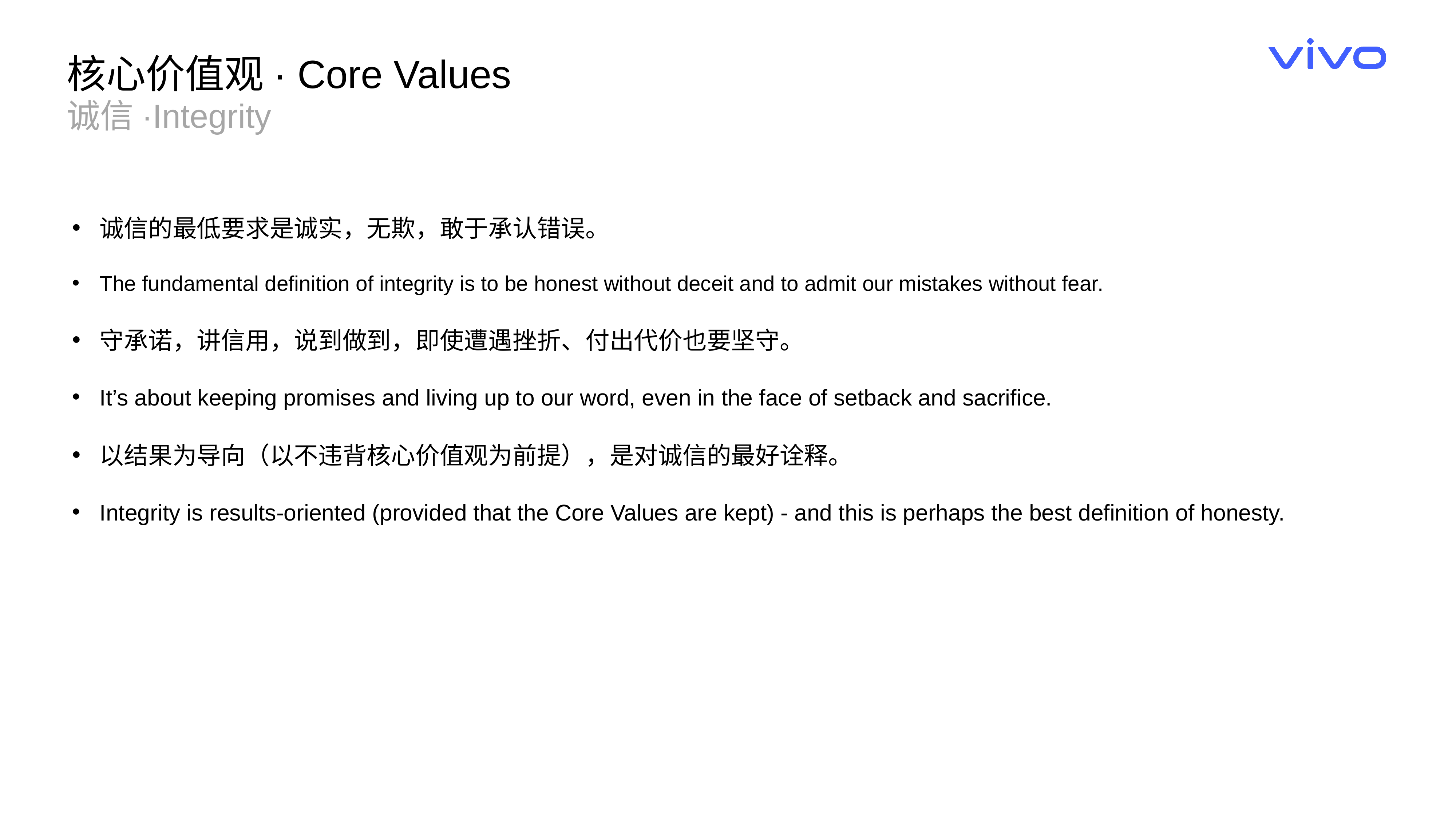

核心价值观· Core Values
诚信·Integrity
诚信的最低要求是诚实，无欺，敢于承认错误。
The fundamental definition of integrity is to be honest without deceit and to admit our mistakes without fear.
守承诺，讲信用，说到做到，即使遭遇挫折、付出代价也要坚守。
It’s about keeping promises and living up to our word, even in the face of setback and sacrifice.
以结果为导向（以不违背核心价值观为前提），是对诚信的最好诠释。
Integrity is results-oriented (provided that the Core Values are kept) - and this is perhaps the best definition of honesty.